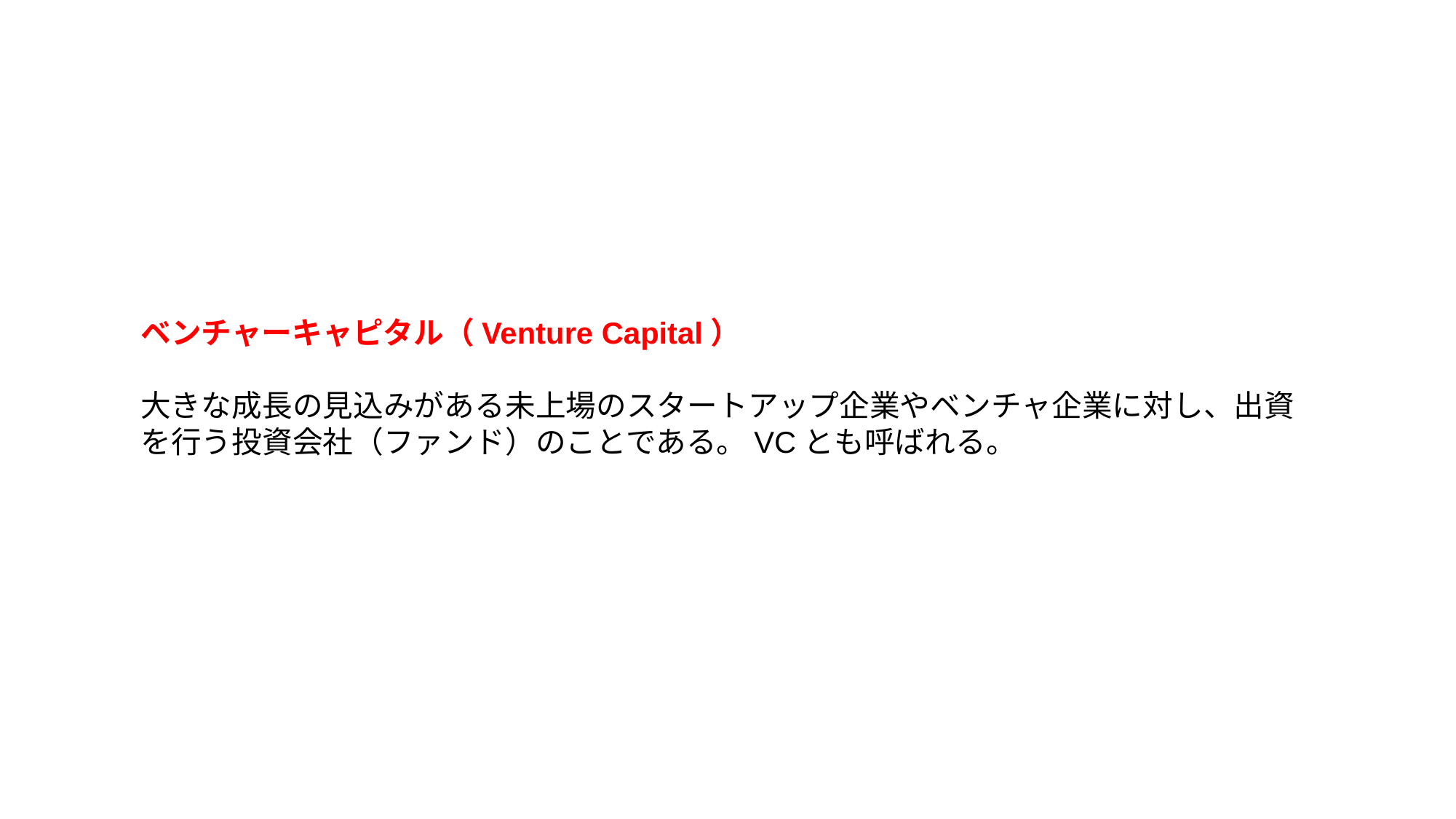

ベンチャーキャピタル（Venture Capital）

大きな成長の見込みがある未上場のスタートアップ企業やベンチャ企業に対し、出資を行う投資会社（ファンド）のことである。VCとも呼ばれる。